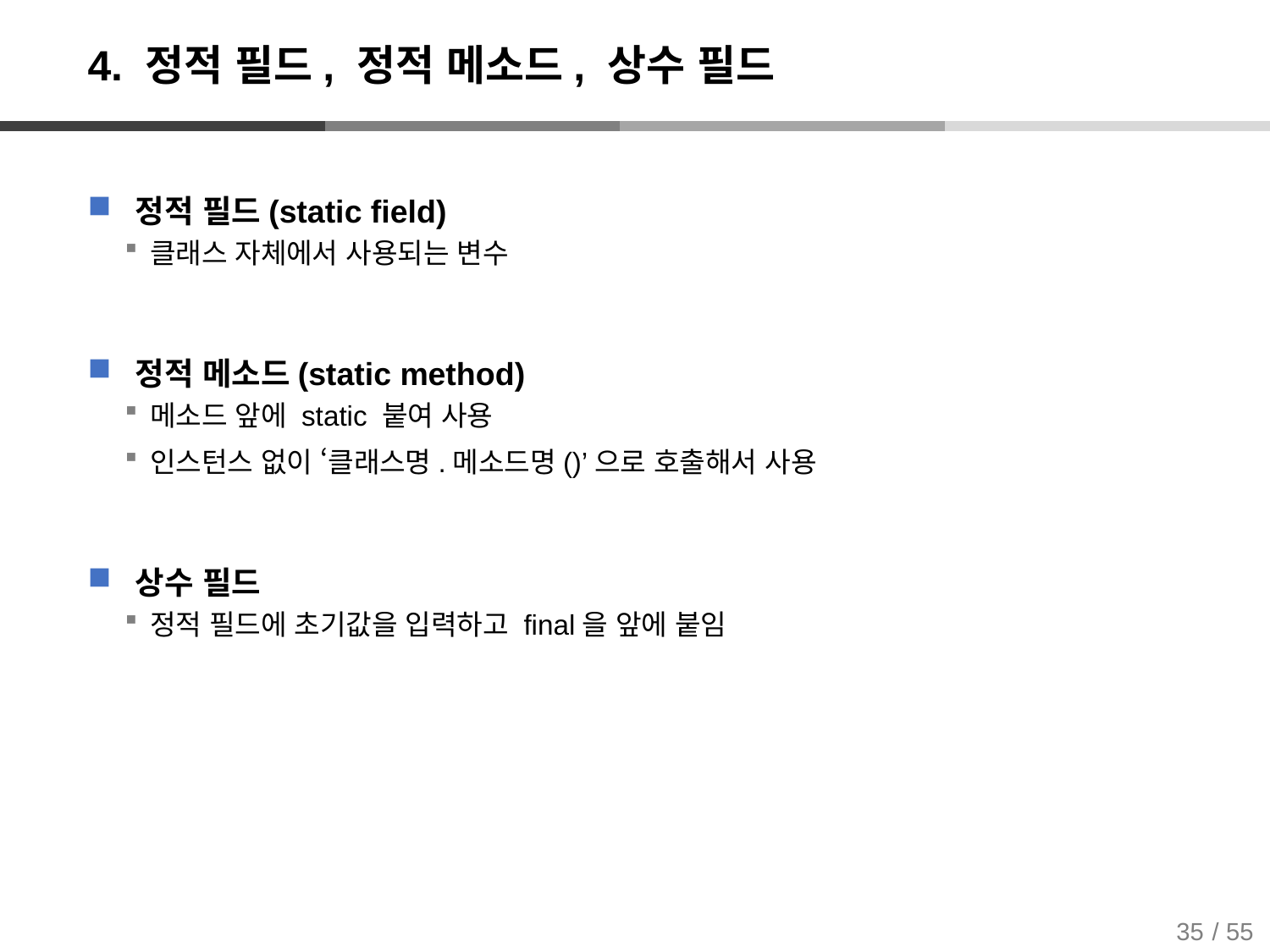

# 4. 정적 필드, 정적 메소드, 상수 필드
정적 필드(static field)
클래스 자체에서 사용되는 변수

정적 메소드(static method)
메소드 앞에 static 붙여 사용
인스턴스 없이 ‘클래스명.메소드명()’으로 호출해서 사용

상수 필드
정적 필드에 초기값을 입력하고 final을 앞에 붙임